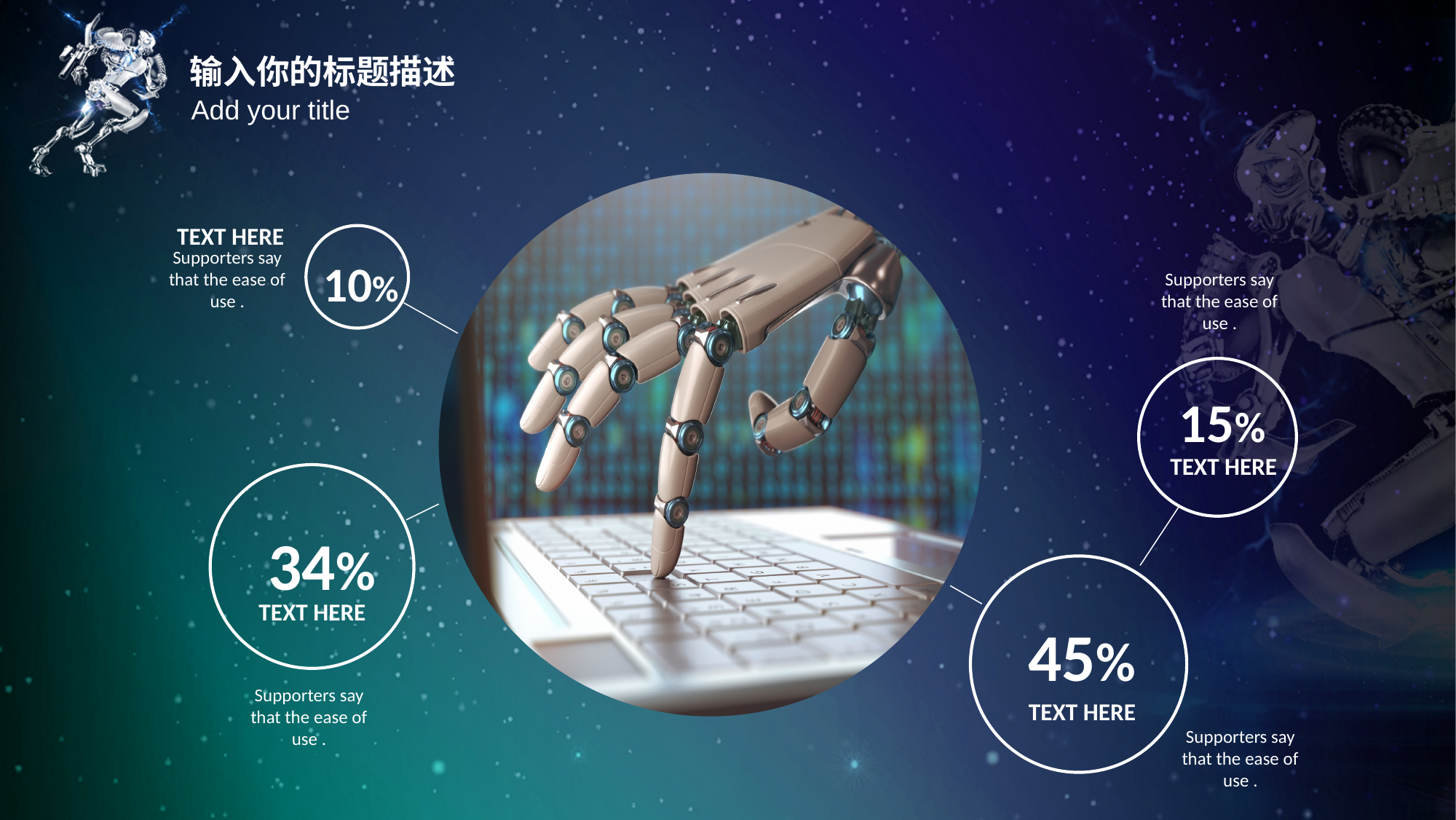

输入你的标题描述
Add your title

TEXT HERE

Supporters say that the ease of use .
10%
Supporters say that the ease of use .

15%
TEXT HERE

34%

TEXT HERE
45%
Supporters say that the ease of use .
TEXT HERE
Supporters say that the ease of use .